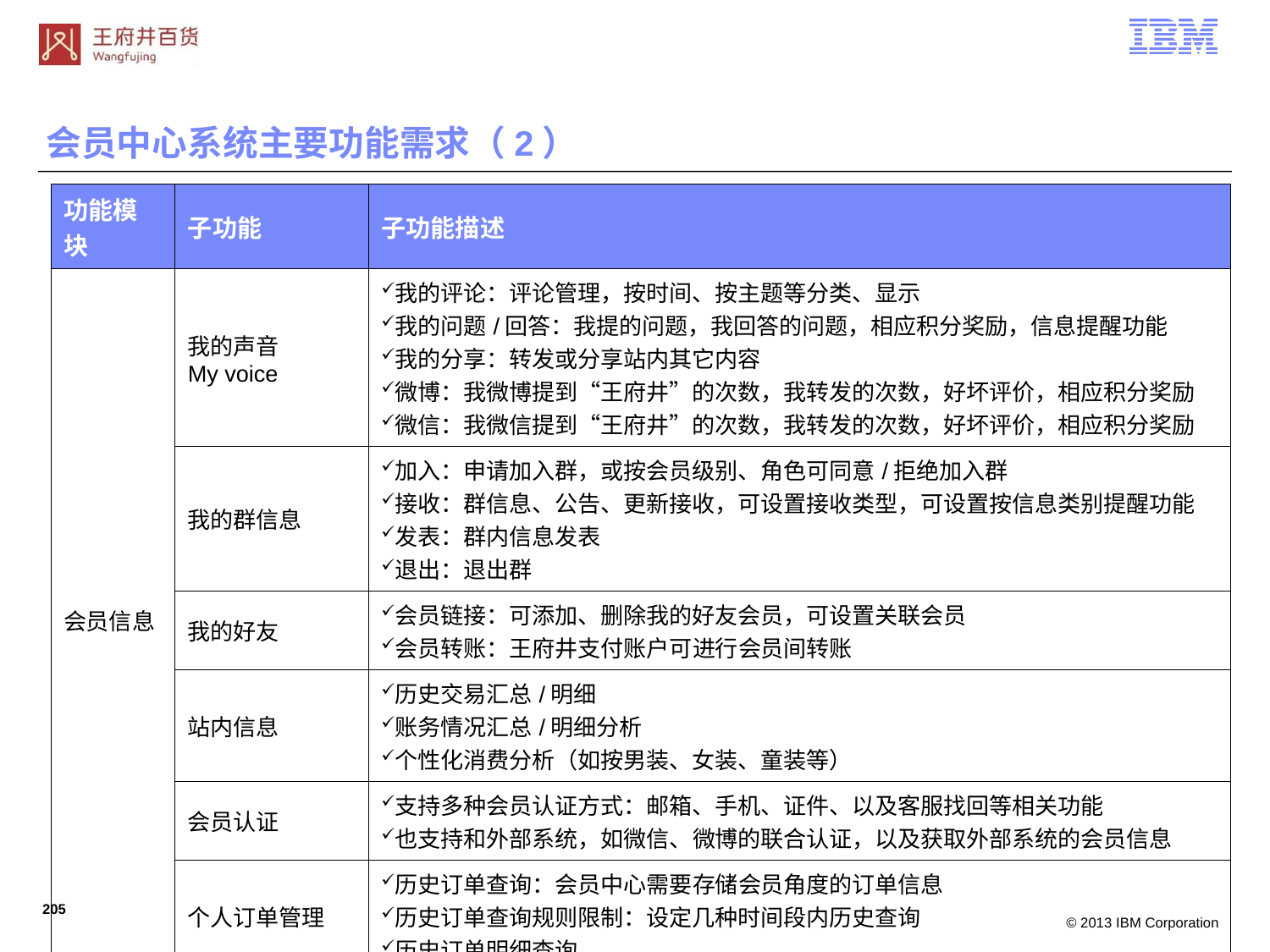

会员中心系统主要功能需求（2）
| 功能模块 | 子功能 | 子功能描述 |
| --- | --- | --- |
| 会员信息 | 我的声音 My voice | 我的评论：评论管理，按时间、按主题等分类、显示 我的问题/回答：我提的问题，我回答的问题，相应积分奖励，信息提醒功能 我的分享：转发或分享站内其它内容 微博：我微博提到“王府井”的次数，我转发的次数，好坏评价，相应积分奖励 微信：我微信提到“王府井”的次数，我转发的次数，好坏评价，相应积分奖励 |
|  | 我的群信息 | 加入：申请加入群，或按会员级别、角色可同意/拒绝加入群 接收：群信息、公告、更新接收，可设置接收类型，可设置按信息类别提醒功能 发表：群内信息发表 退出：退出群 |
|  | 我的好友 | 会员链接：可添加、删除我的好友会员，可设置关联会员 会员转账：王府井支付账户可进行会员间转账 |
|  | 站内信息 | 历史交易汇总/明细 账务情况汇总/明细分析 个性化消费分析（如按男装、女装、童装等） |
|  | 会员认证 | 支持多种会员认证方式：邮箱、手机、证件、以及客服找回等相关功能 也支持和外部系统，如微信、微博的联合认证，以及获取外部系统的会员信息 |
|  | 个人订单管理 | 历史订单查询：会员中心需要存储会员角度的订单信息 历史订单查询规则限制：设定几种时间段内历史查询 历史订单明细查询 |
205